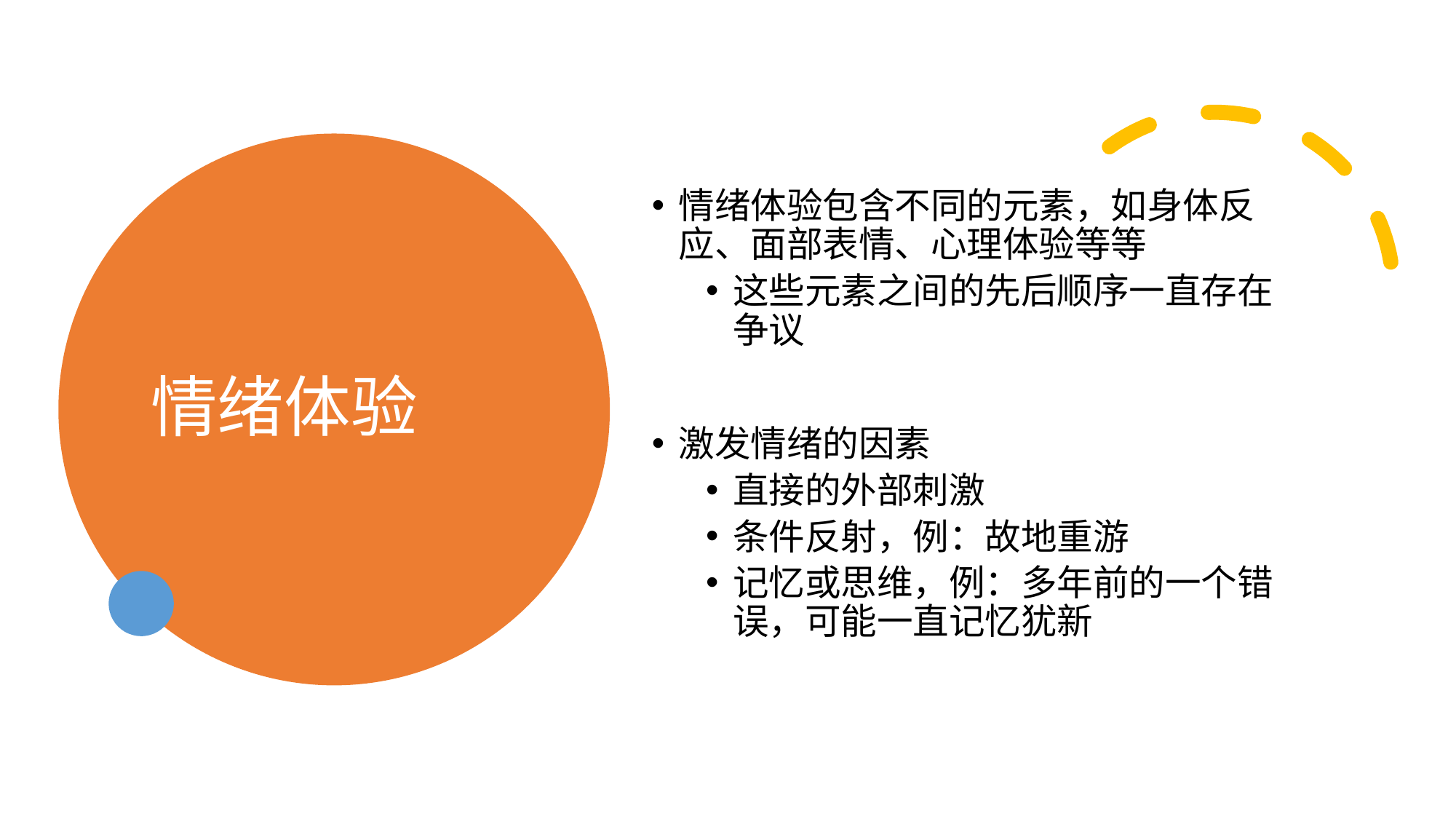

# 情绪体验
情绪体验包含不同的元素，如身体反应、面部表情、心理体验等等
这些元素之间的先后顺序一直存在争议

激发情绪的因素
直接的外部刺激
条件反射，例：故地重游
记忆或思维，例：多年前的一个错误，可能一直记忆犹新